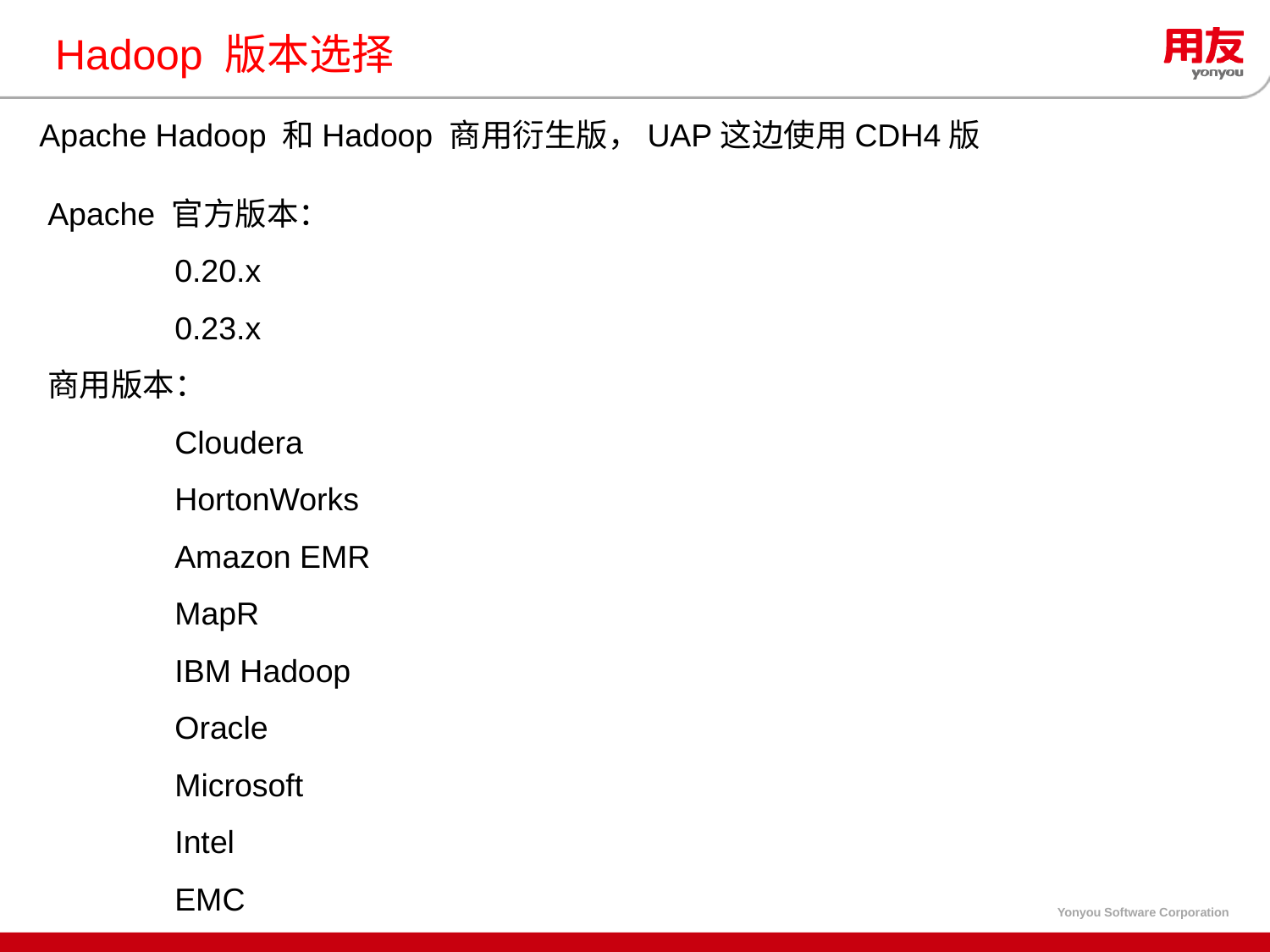

# Hadoop 版本选择
Apache Hadoop 和Hadoop 商用衍生版，UAP这边使用CDH4版
Apache 官方版本：
	0.20.x
	0.23.x
商用版本：
	Cloudera
	HortonWorks
	Amazon EMR
	MapR
	IBM Hadoop
	Oracle
	Microsoft
	Intel
	EMC